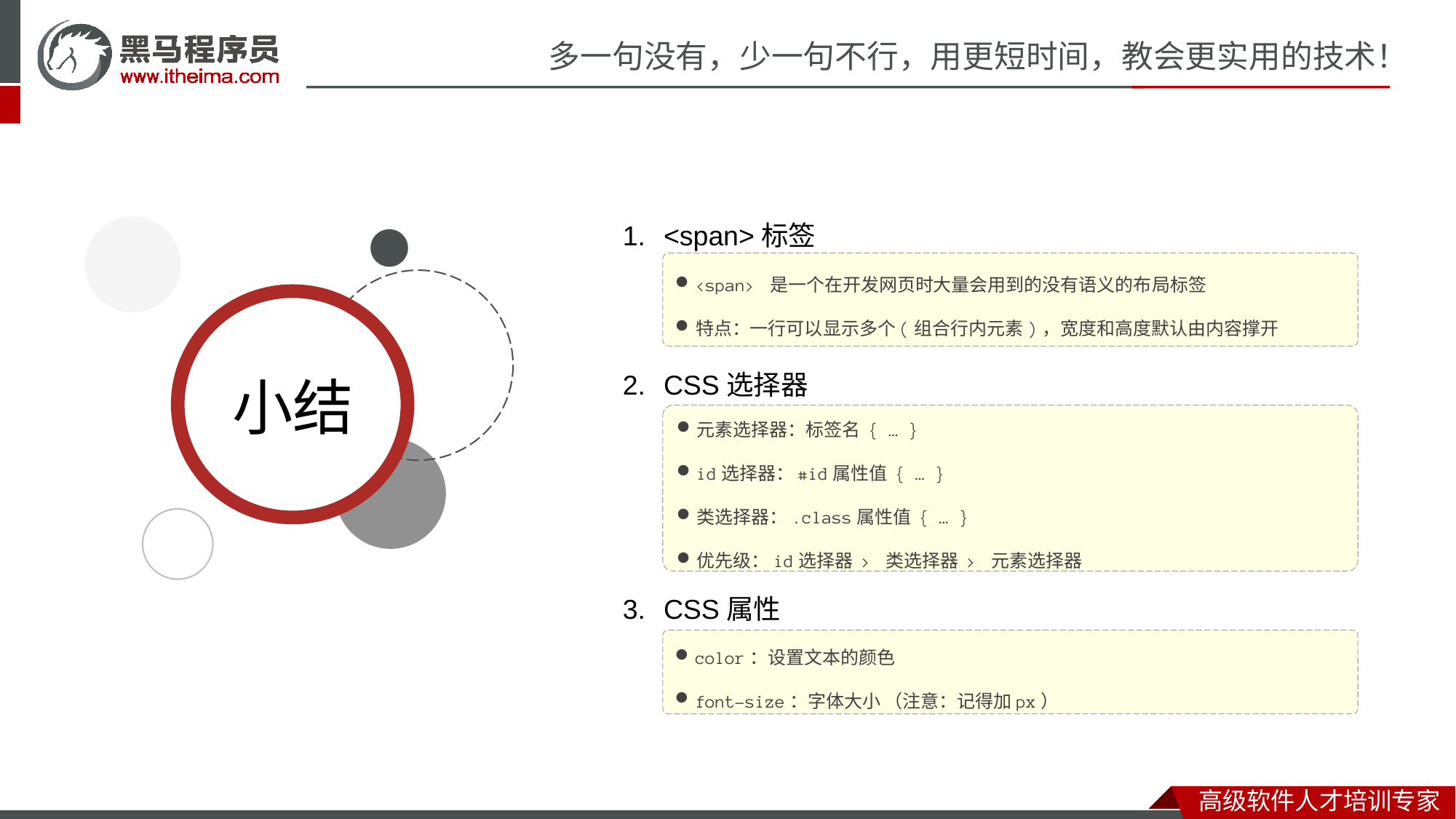

<span>标签

CSS选择器

CSS属性
<span> 是一个在开发网页时大量会用到的没有语义的布局标签
特点：一行可以显示多个(组合行内元素)，宽度和高度默认由内容撑开
元素选择器：标签名 { … }
id选择器：#id属性值 { … }
类选择器：.class属性值 { … }
优先级：id选择器 > 类选择器 > 元素选择器
color：设置文本的颜色
font-size：字体大小 （注意：记得加px）